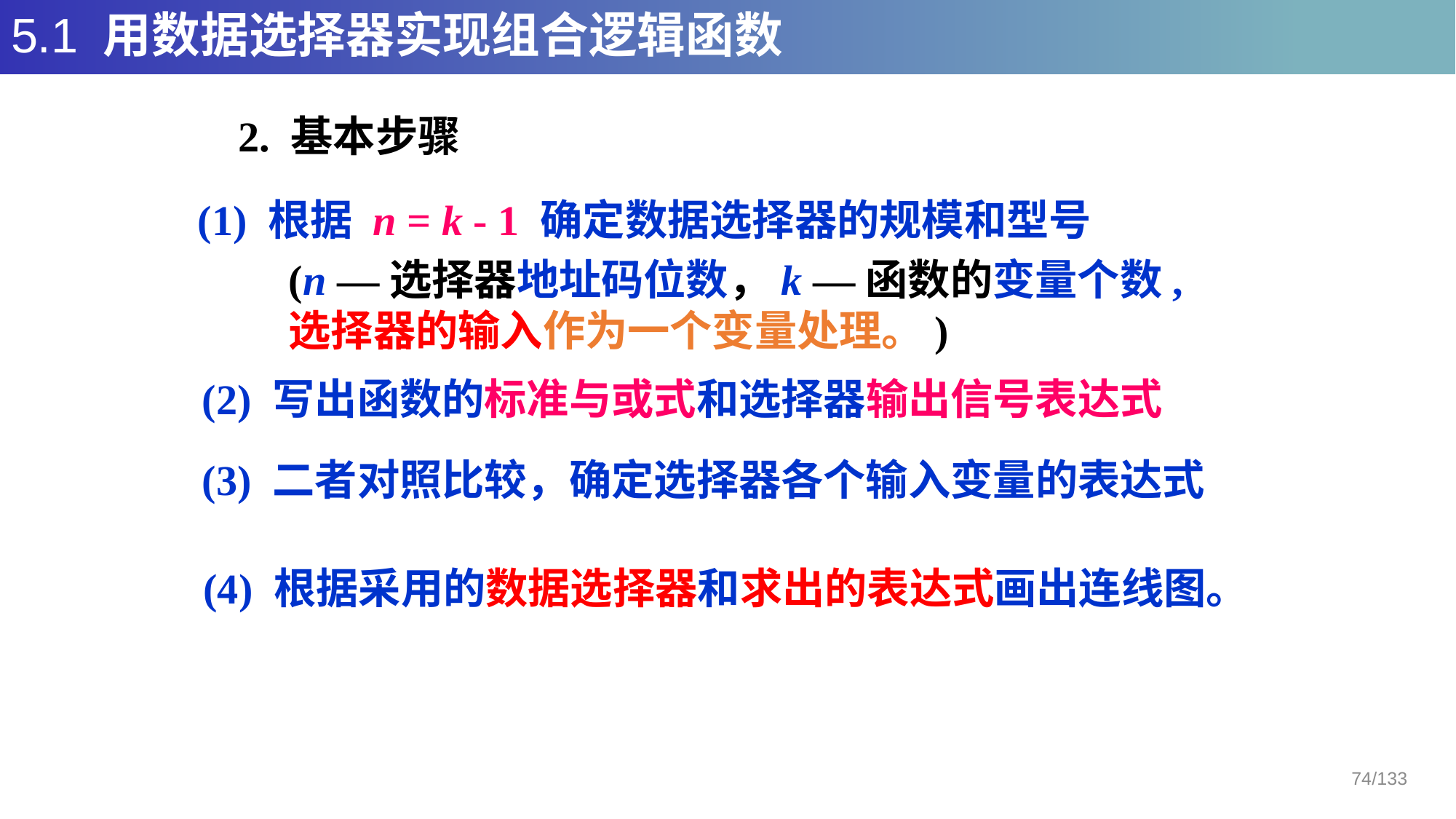

# 5.1 用数据选择器实现组合逻辑函数
2. 基本步骤
(1) 根据 n = k - 1 确定数据选择器的规模和型号
(n —选择器地址码位数，k —函数的变量个数,选择器的输入作为一个变量处理。)
(2) 写出函数的标准与或式和选择器输出信号表达式
(3) 二者对照比较，确定选择器各个输入变量的表达式
       (4) 根据采用的数据选择器和求出的表达式画出连线图。
74/133